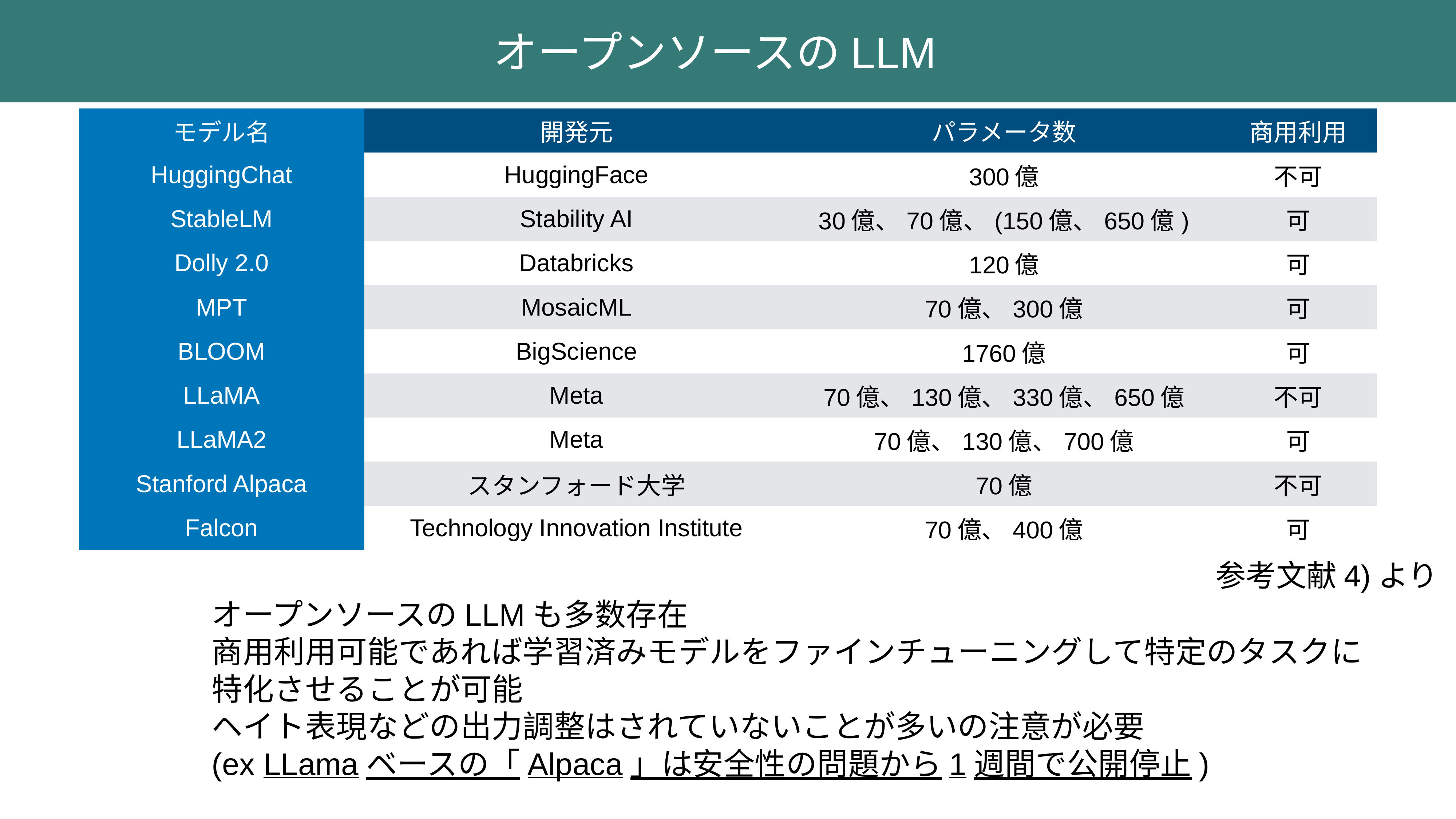

オープンソースのLLM
| モデル名 | 開発元 | パラメータ数 | 商用利用 |
| --- | --- | --- | --- |
| HuggingChat | HuggingFace | 300億 | 不可 |
| StableLM | Stability AI | 30億、70億、(150億、650億) | 可 |
| Dolly 2.0 | Databricks | 120億 | 可 |
| MPT | MosaicML | 70億、300億 | 可 |
| BLOOM | BigScience | 1760億 | 可 |
| LLaMA | Meta | 70億、130億、330億、650億 | 不可 |
| LLaMA2 | Meta | 70億、130億、700億 | 可 |
| Stanford Alpaca | スタンフォード大学 | 70億 | 不可 |
| Falcon | Technology Innovation Institute | 70億、400億 | 可 |
参考文献4)より
オープンソースのLLMも多数存在
商用利用可能であれば学習済みモデルをファインチューニングして特定のタスクに
特化させることが可能
ヘイト表現などの出力調整はされていないことが多いの注意が必要
(ex LLamaベースの「Alpaca」は安全性の問題から1週間で公開停止)